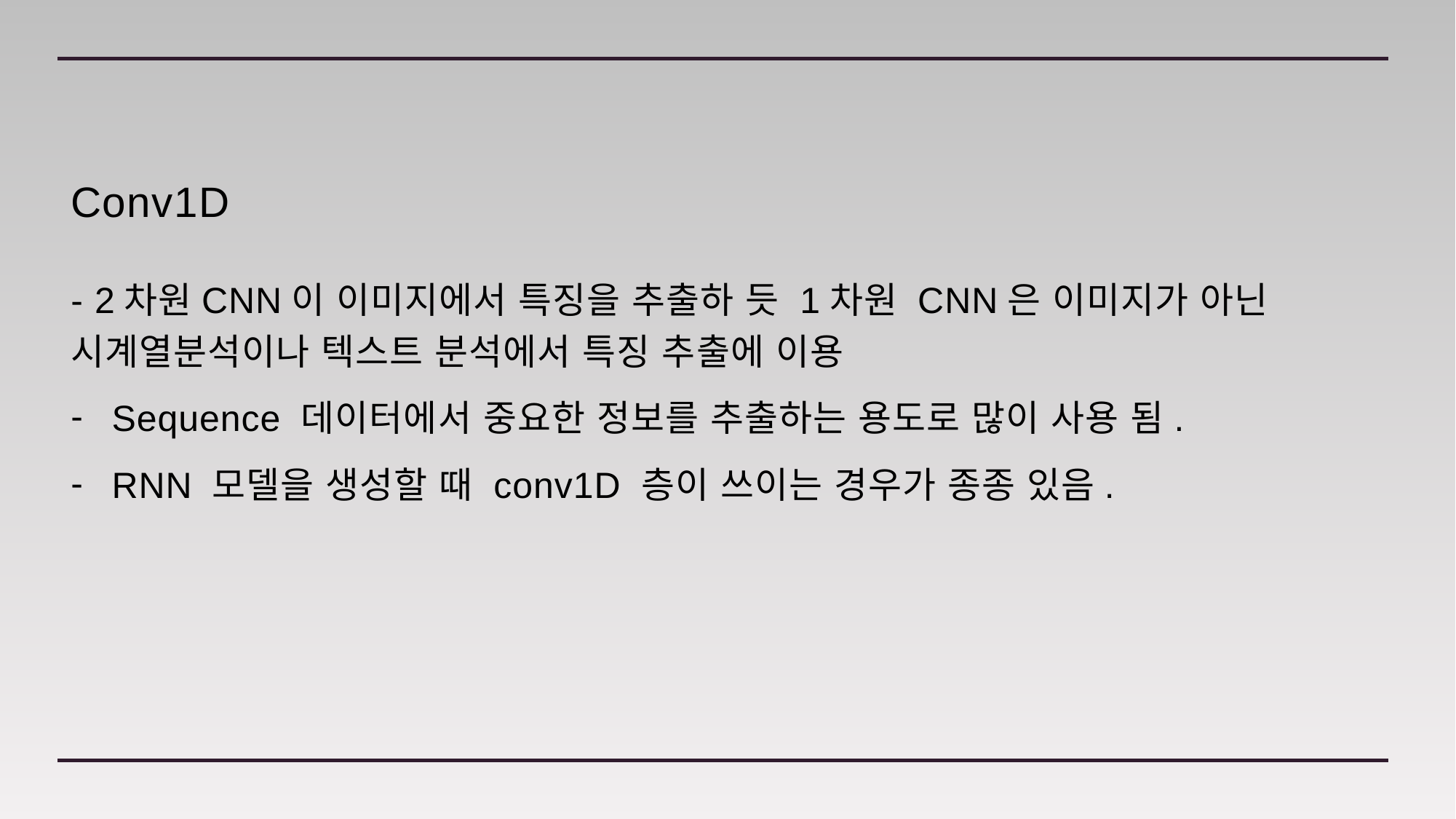

# Conv1D
- 2차원CNN이 이미지에서 특징을 추출하 듯 1차원 CNN은 이미지가 아닌 시계열분석이나 텍스트 분석에서 특징 추출에 이용
Sequence 데이터에서 중요한 정보를 추출하는 용도로 많이 사용 됨.
RNN 모델을 생성할 때 conv1D 층이 쓰이는 경우가 종종 있음.